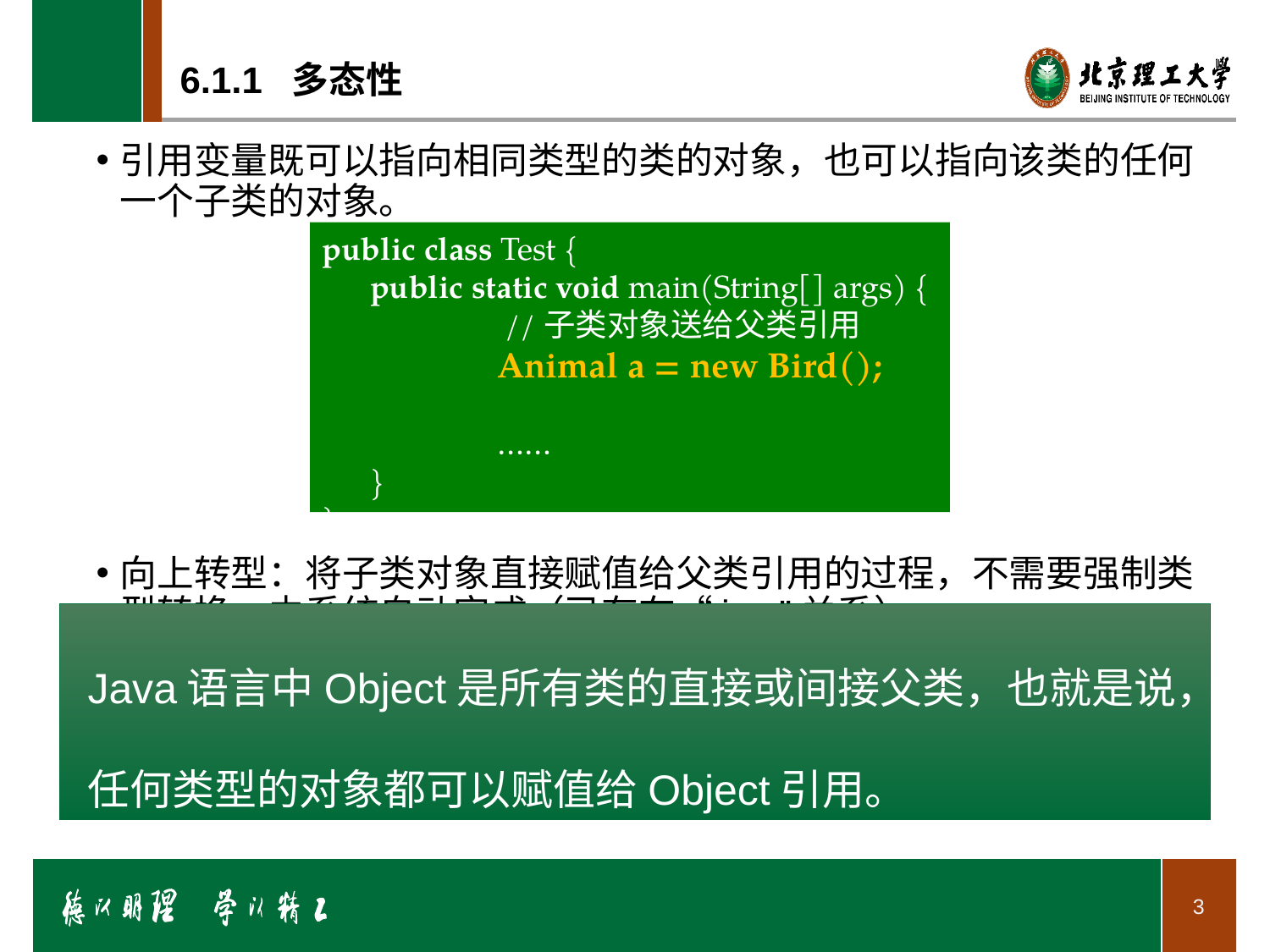

# 6.1.1  多态性
引用变量既可以指向相同类型的类的对象，也可以指向该类的任何一个子类的对象。

向上转型：将子类对象直接赋值给父类引用的过程，不需要强制类型转换，由系统自动完成（已存在“is a”关系）

public class Test {
	public static void main(String[] args) {
		 //子类对象送给父类引用
		Animal a = new Bird();
		……
 	}
}
Java语言中Object是所有类的直接或间接父类，也就是说，任何类型的对象都可以赋值给Object引用。